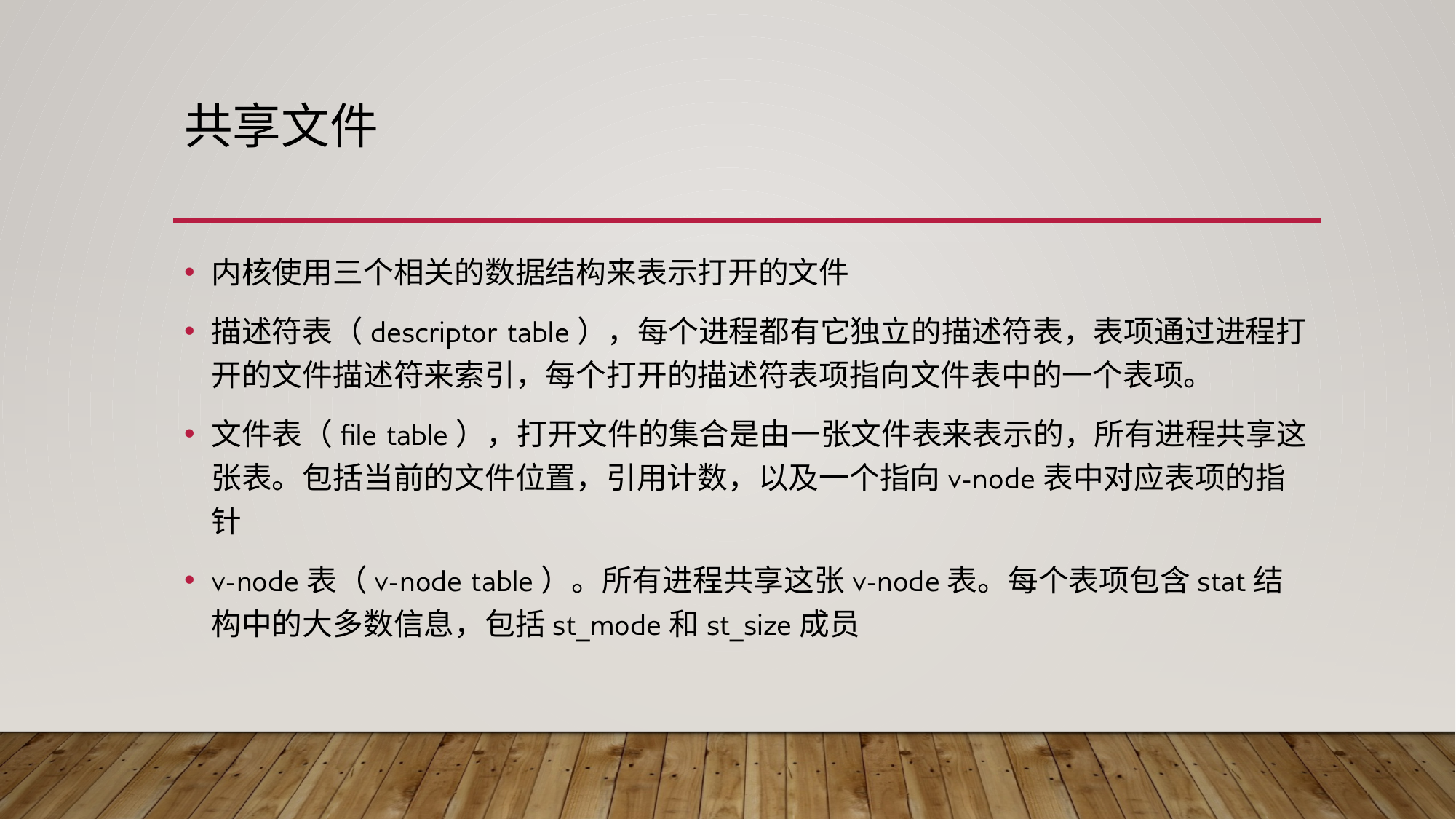

# 共享文件
内核使用三个相关的数据结构来表示打开的文件
描述符表（descriptor table），每个进程都有它独立的描述符表，表项通过进程打开的文件描述符来索引，每个打开的描述符表项指向文件表中的一个表项。
文件表（file table），打开文件的集合是由一张文件表来表示的，所有进程共享这张表。包括当前的文件位置，引用计数，以及一个指向v-node表中对应表项的指针
v-node表（v-node table）。所有进程共享这张v-node表。每个表项包含stat结构中的大多数信息，包括st_mode和st_size成员